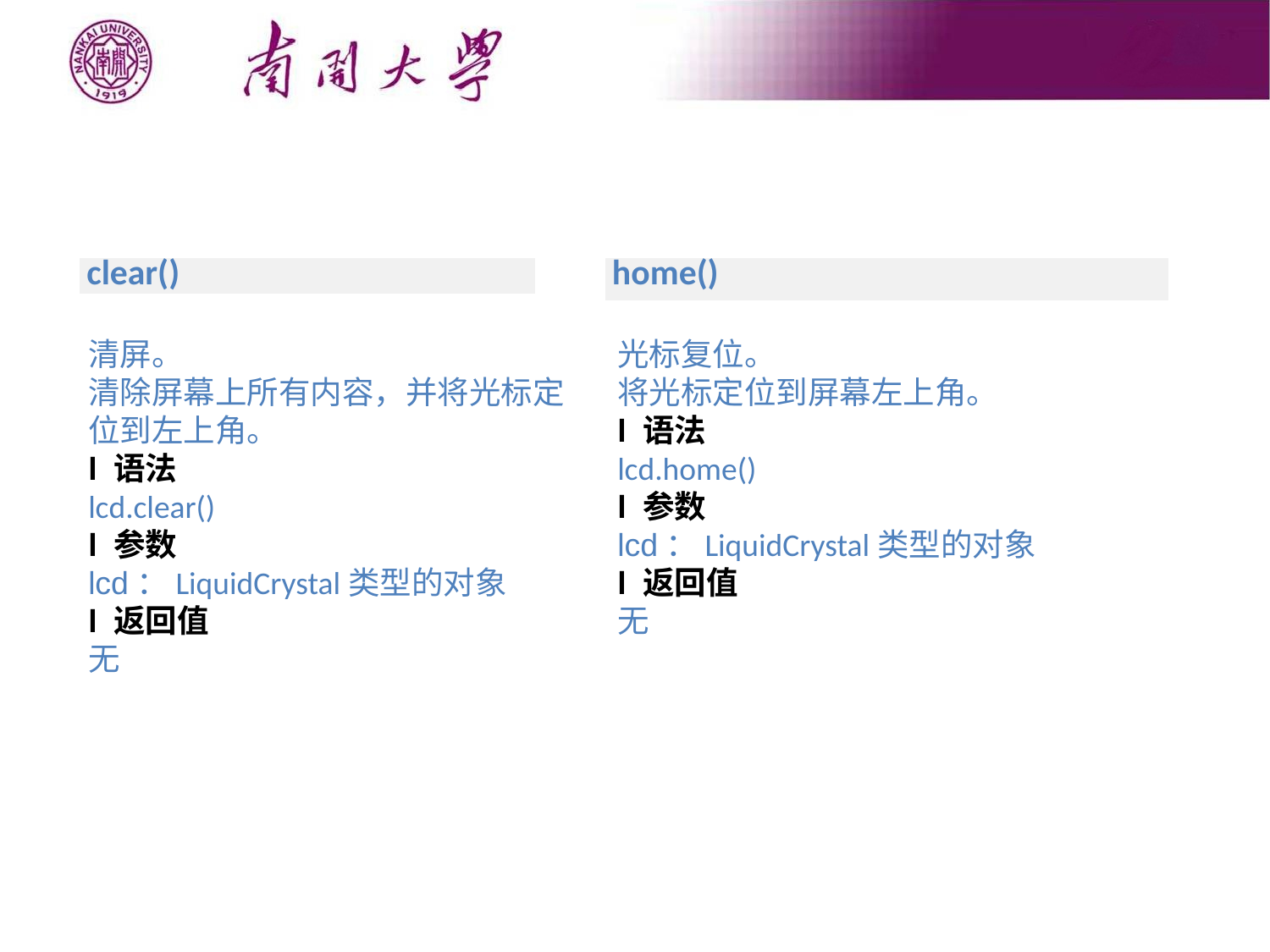

| clear() |
| --- |
| home() |
| --- |
清屏。
清除屏幕上所有内容，并将光标定位到左上角。
l 语法
lcd.clear()
l 参数
lcd：LiquidCrystal类型的对象
l 返回值
无

光标复位。
将光标定位到屏幕左上角。
l 语法
lcd.home()
l 参数
lcd：LiquidCrystal类型的对象
l 返回值
无